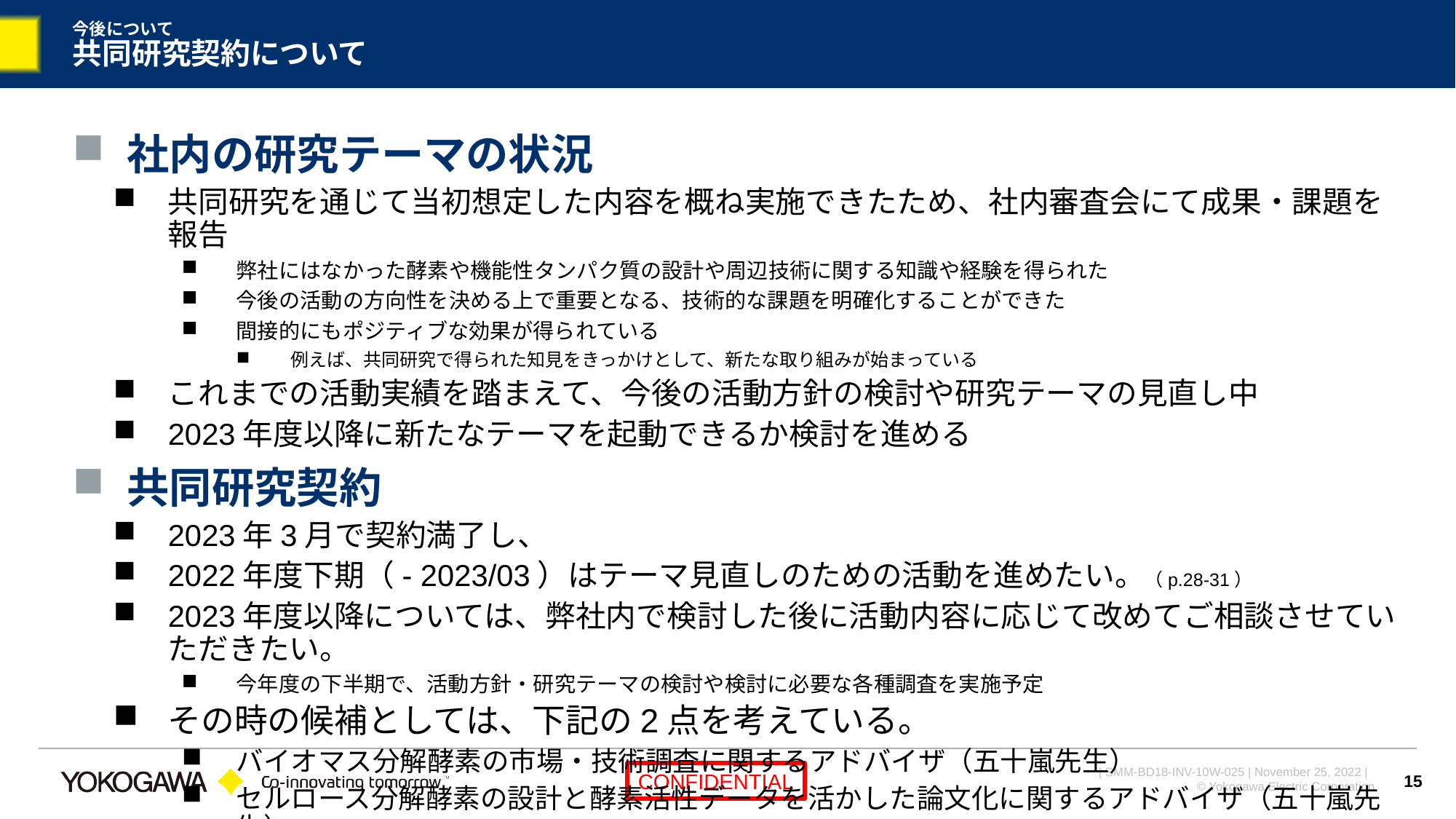

# 今後について 共同研究契約について
社内の研究テーマの状況
共同研究を通じて当初想定した内容を概ね実施できたため、社内審査会にて成果・課題を報告
弊社にはなかった酵素や機能性タンパク質の設計や周辺技術に関する知識や経験を得られた
今後の活動の方向性を決める上で重要となる、技術的な課題を明確化することができた
間接的にもポジティブな効果が得られている
例えば、共同研究で得られた知見をきっかけとして、新たな取り組みが始まっている
これまでの活動実績を踏まえて、今後の活動方針の検討や研究テーマの見直し中
2023年度以降に新たなテーマを起動できるか検討を進める
共同研究契約
2023年3月で契約満了し、
2022年度下期（- 2023/03）はテーマ見直しのための活動を進めたい。（p.28-31）
2023年度以降については、弊社内で検討した後に活動内容に応じて改めてご相談させていただきたい。
今年度の下半期で、活動方針・研究テーマの検討や検討に必要な各種調査を実施予定
その時の候補としては、下記の2点を考えている。
バイオマス分解酵素の市場・技術調査に関するアドバイザ（五十嵐先生）
セルロース分解酵素の設計と酵素活性データを活かした論文化に関するアドバイザ（五十嵐先生）

15